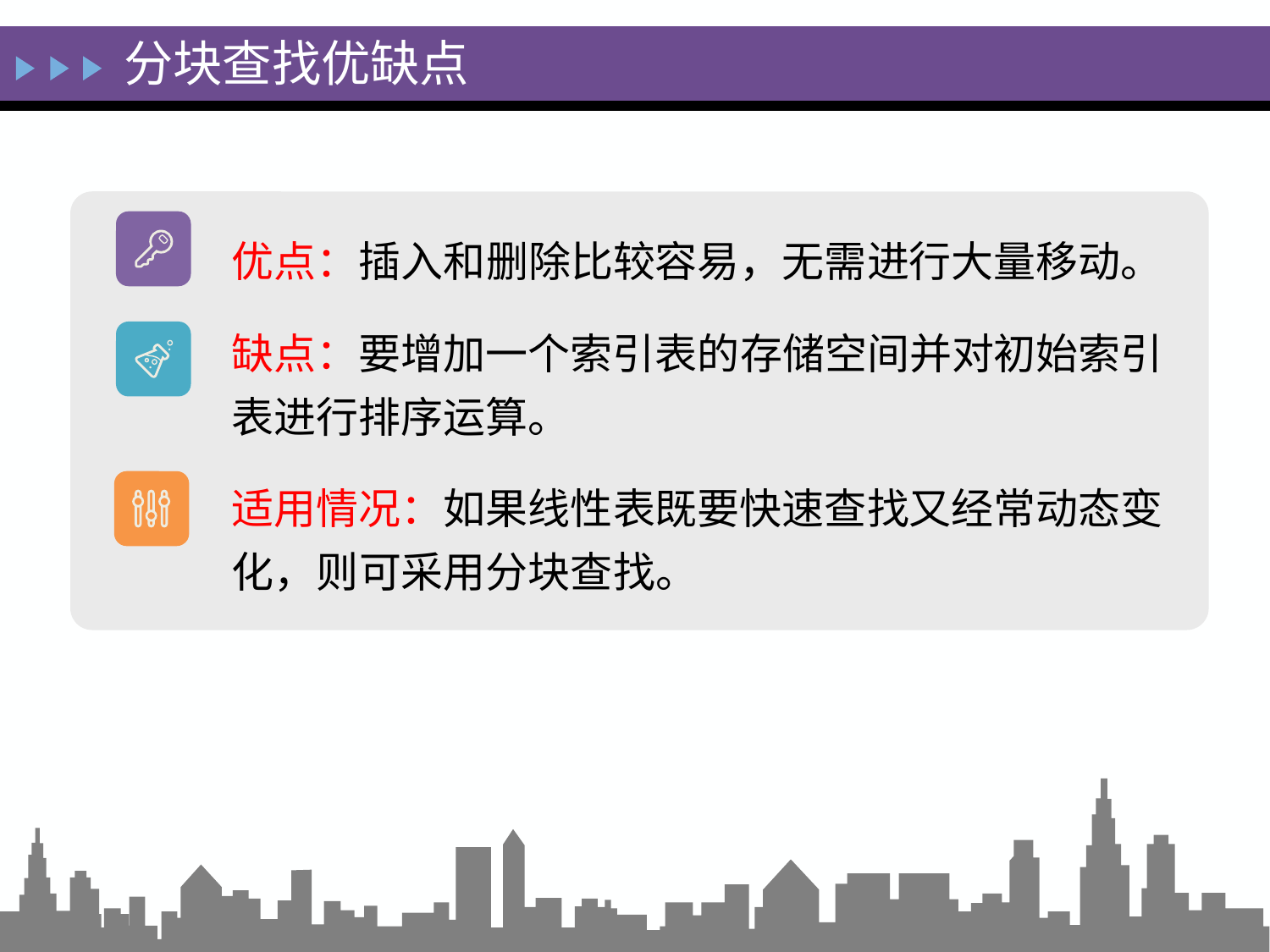

分块查找优缺点

优点：插入和删除比较容易，无需进行大量移动。
缺点：要增加一个索引表的存储空间并对初始索引表进行排序运算。
适用情况：如果线性表既要快速查找又经常动态变化，则可采用分块查找。